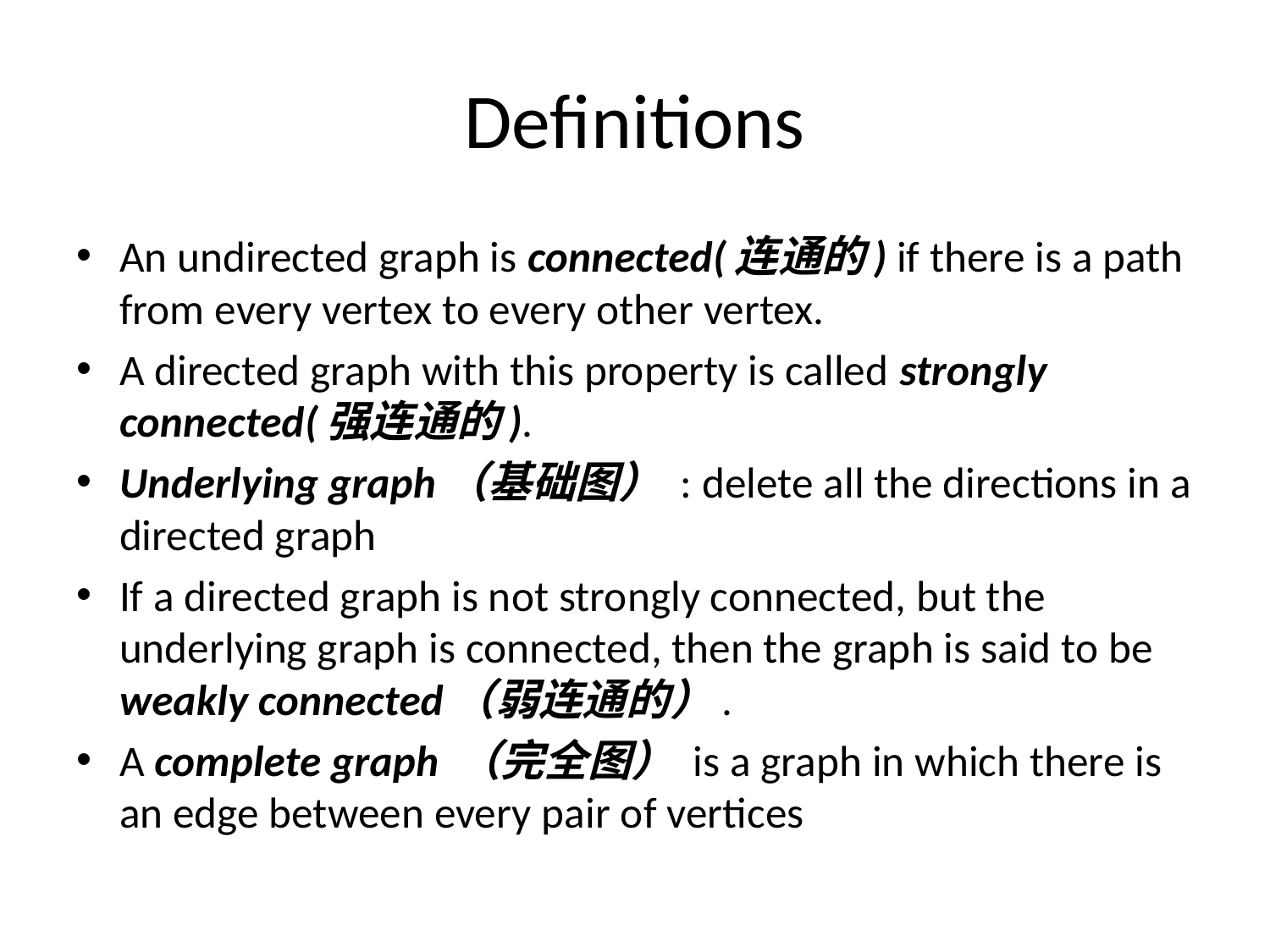

# Definitions
An undirected graph is connected(连通的) if there is a path from every vertex to every other vertex.
A directed graph with this property is called strongly connected(强连通的).
Underlying graph（基础图） : delete all the directions in a directed graph
If a directed graph is not strongly connected, but the underlying graph is connected, then the graph is said to be weakly connected（弱连通的）.
A complete graph （完全图） is a graph in which there is an edge between every pair of vertices